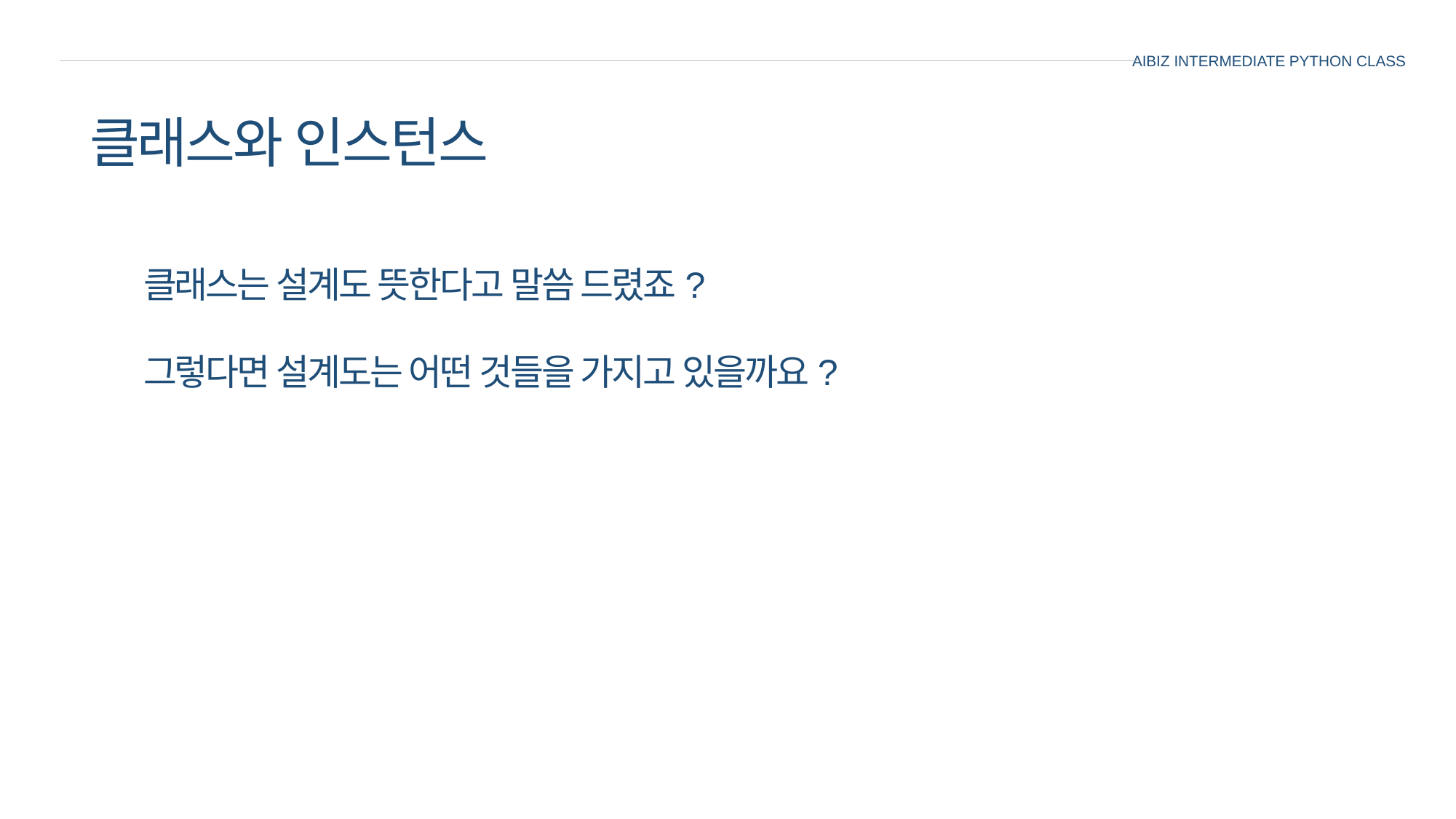

AIBIZ INTERMEDIATE PYTHON CLASS
클래스와 인스턴스
클래스는 설계도 뜻한다고 말씀 드렸죠?

그렇다면 설계도는 어떤 것들을 가지고 있을까요?